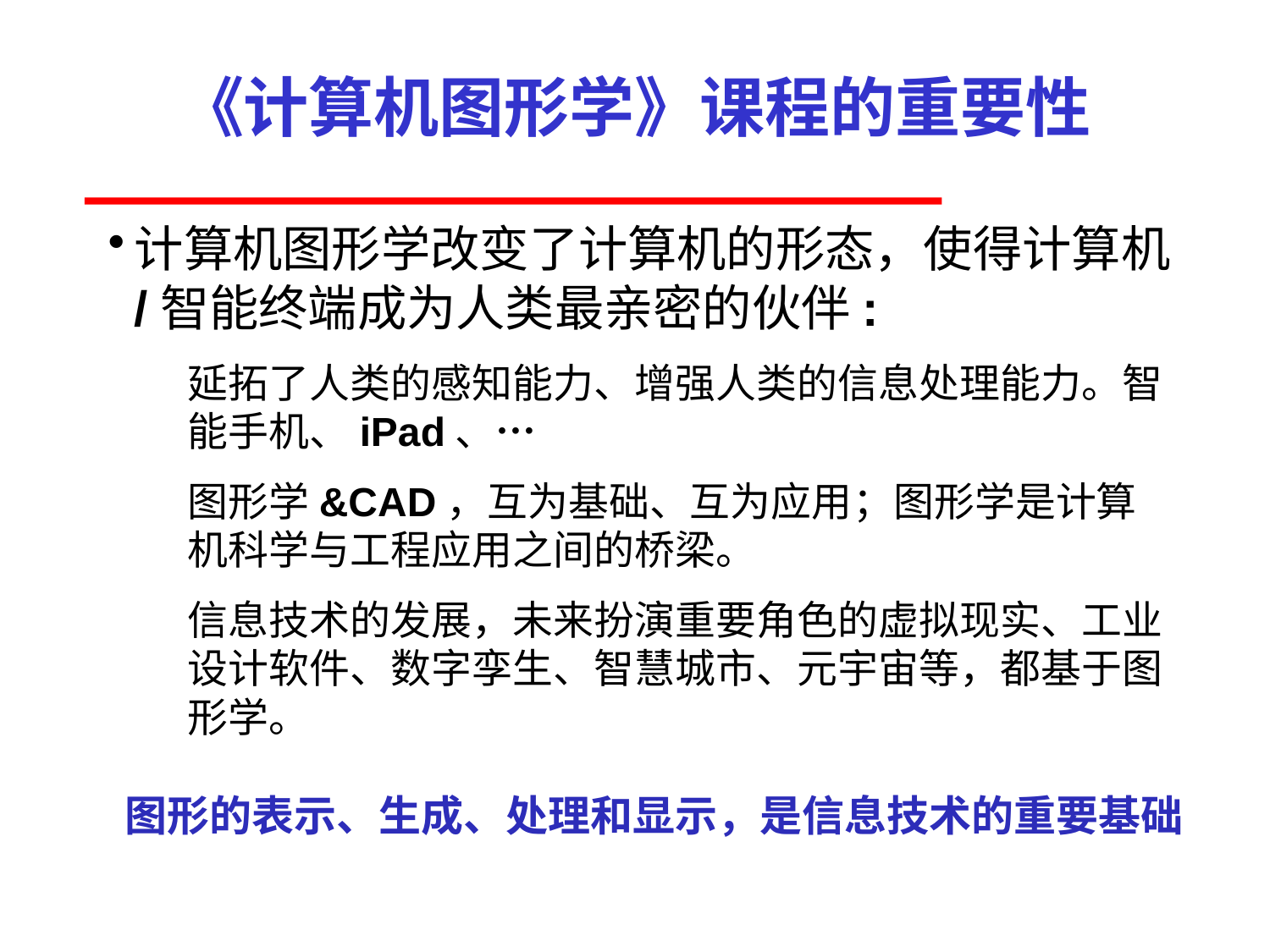

# 《计算机图形学》课程的重要性
计算机图形学改变了计算机的形态，使得计算机/智能终端成为人类最亲密的伙伴:
延拓了人类的感知能力、增强人类的信息处理能力。智能手机、iPad、…
图形学&CAD，互为基础、互为应用；图形学是计算机科学与工程应用之间的桥梁。
信息技术的发展，未来扮演重要角色的虚拟现实、工业设计软件、数字孪生、智慧城市、元宇宙等，都基于图形学。
图形的表示、生成、处理和显示，是信息技术的重要基础